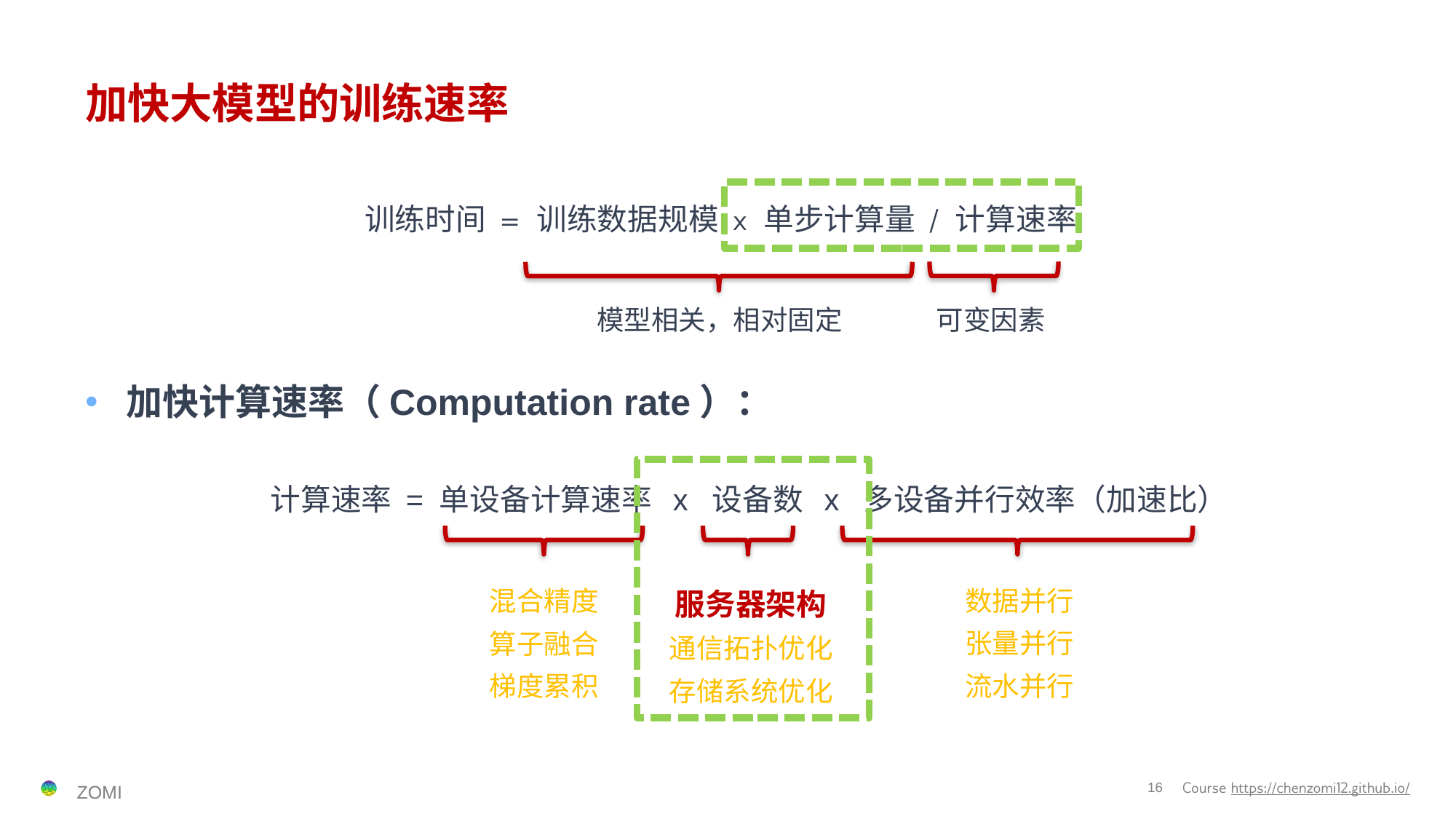

# 加快大模型的训练速率

训练时间 = 训练数据规模 x 单步计算量 / 计算速率

模型相关，相对固定
可变因素

加快计算速率（Computation rate）：

计算速率 = 单设备计算速率  x  设备数  x  多设备并行效率（加速比）

数据并行
张量并行
流水并行
混合精度
算子融合
梯度累积
服务器架构
通信拓扑优化
存储系统优化